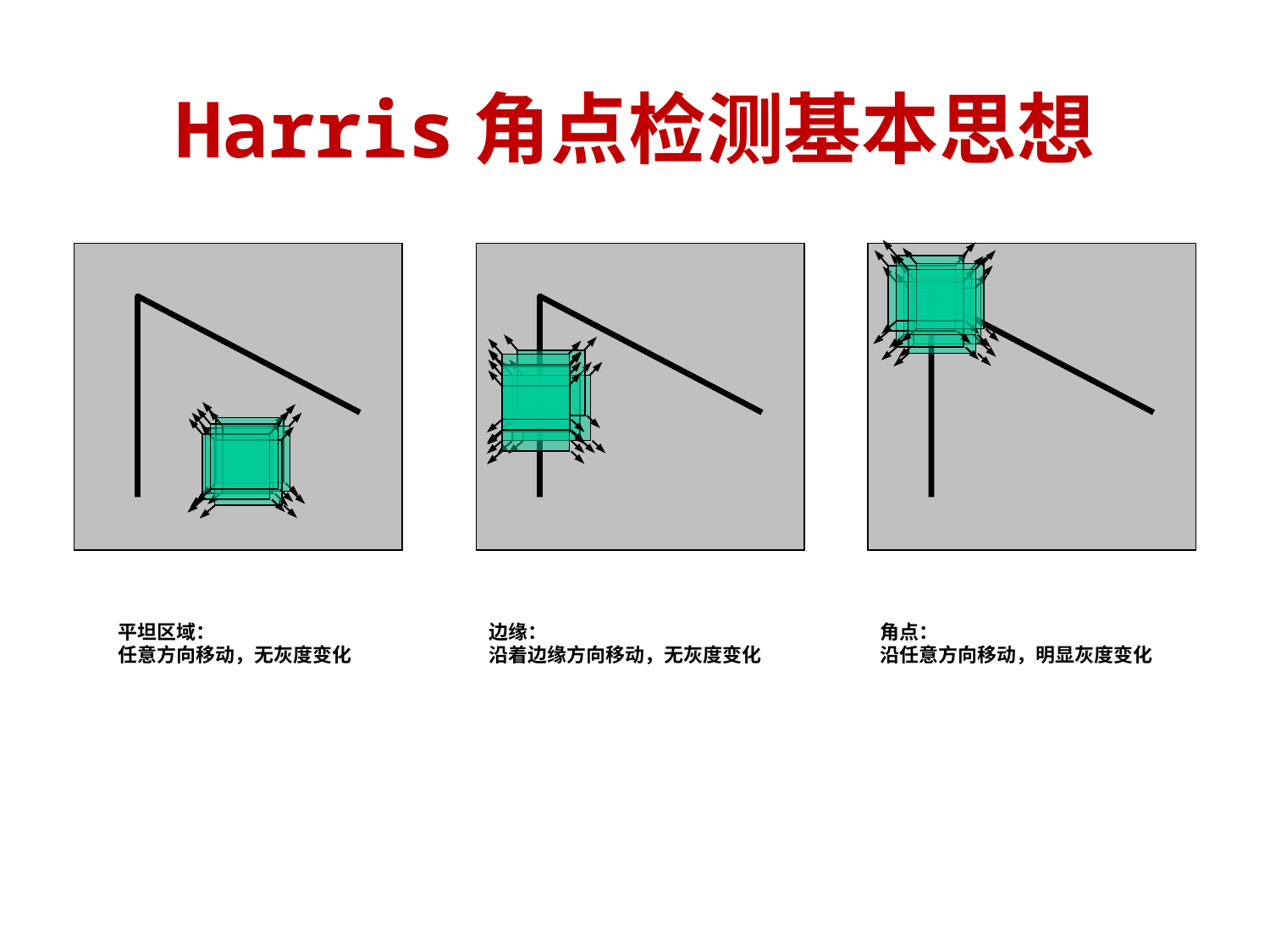

# Harris角点检测基本思想

平坦区域：
任意方向移动，无灰度变化
边缘：
沿着边缘方向移动，无灰度变化
角点：
沿任意方向移动，明显灰度变化